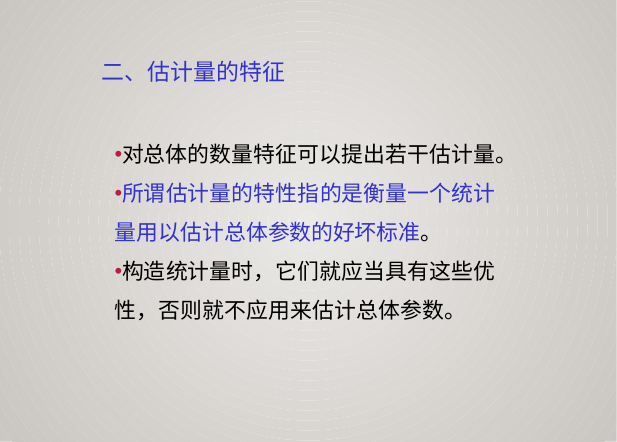

# 二、估计量的特征
对总体的数量特征可以提出若干估计量。
所谓估计量的特性指的是衡量一个统计量用以估计总体参数的好坏标准。
构造统计量时，它们就应当具有这些优性，否则就不应用来估计总体参数。